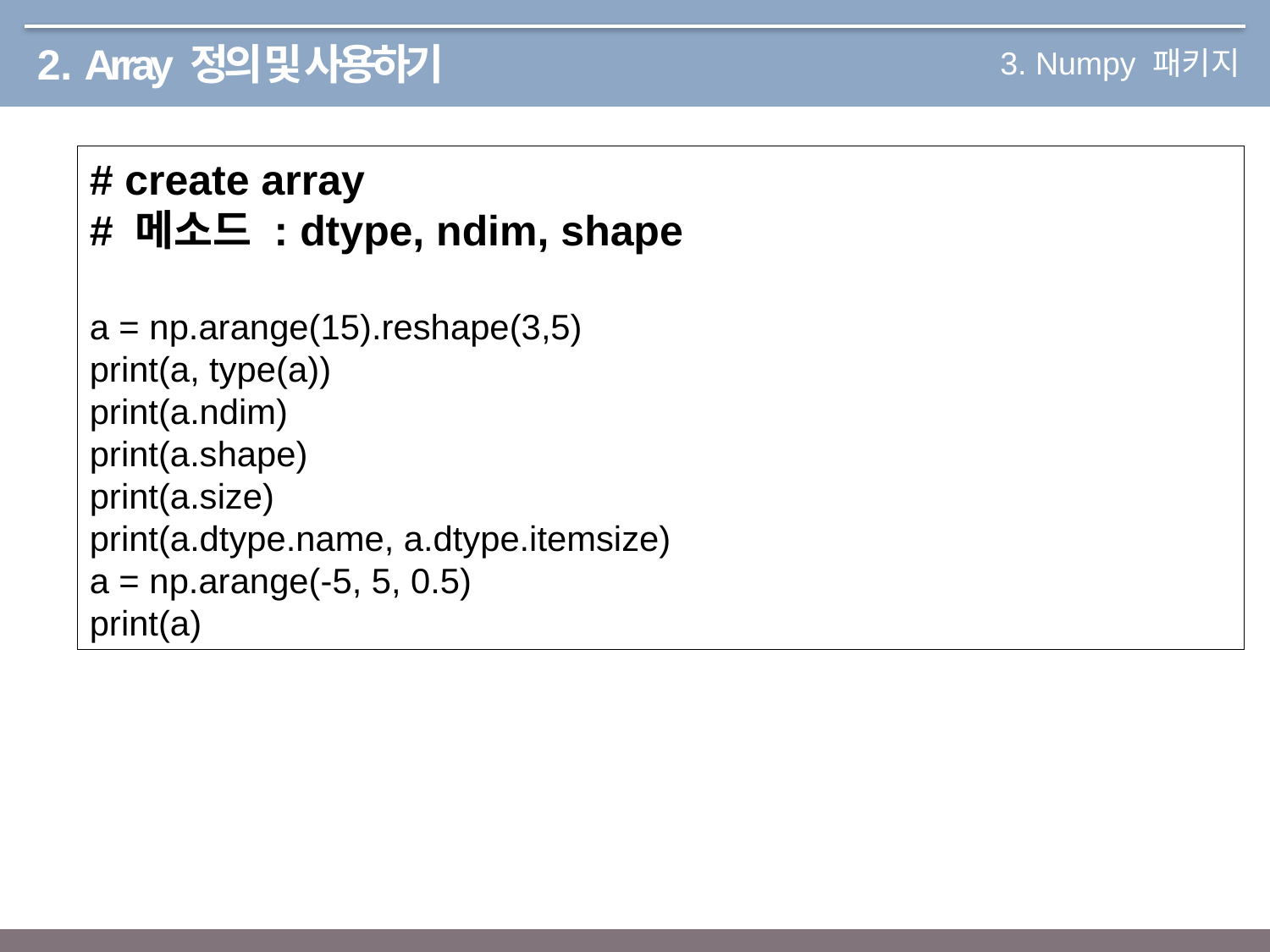

2. Array 정의 및 사용하기
3. Numpy 패키지
# create array
# 메소드 : dtype, ndim, shape

a = np.arange(15).reshape(3,5)
print(a, type(a))
print(a.ndim)
print(a.shape)
print(a.size)
print(a.dtype.name, a.dtype.itemsize)
a = np.arange(-5, 5, 0.5)
print(a)